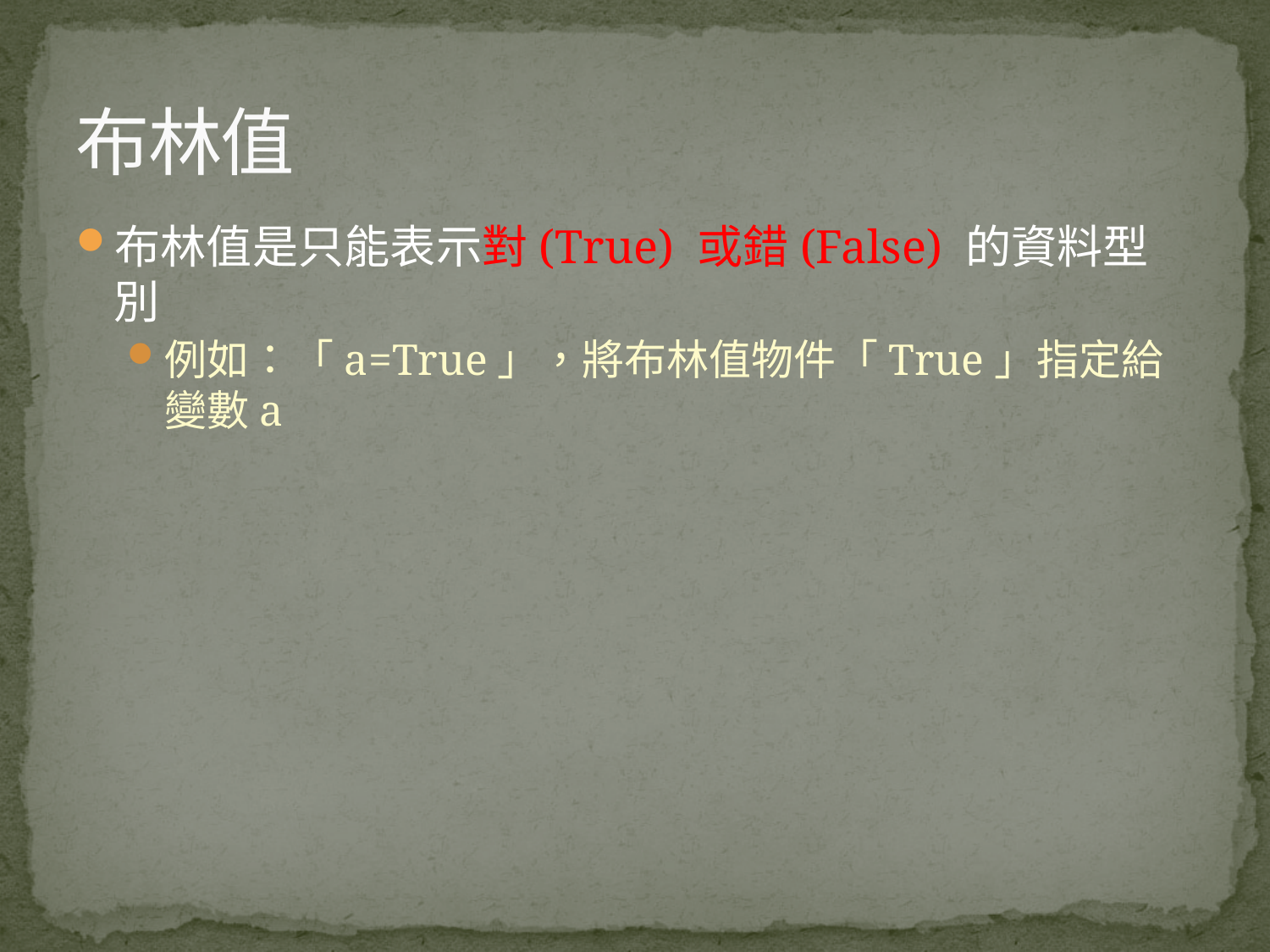

# 布林值
布林值是只能表示對(True) 或錯(False) 的資料型別
例如：「a=True」，將布林值物件「True」指定給變數a
16